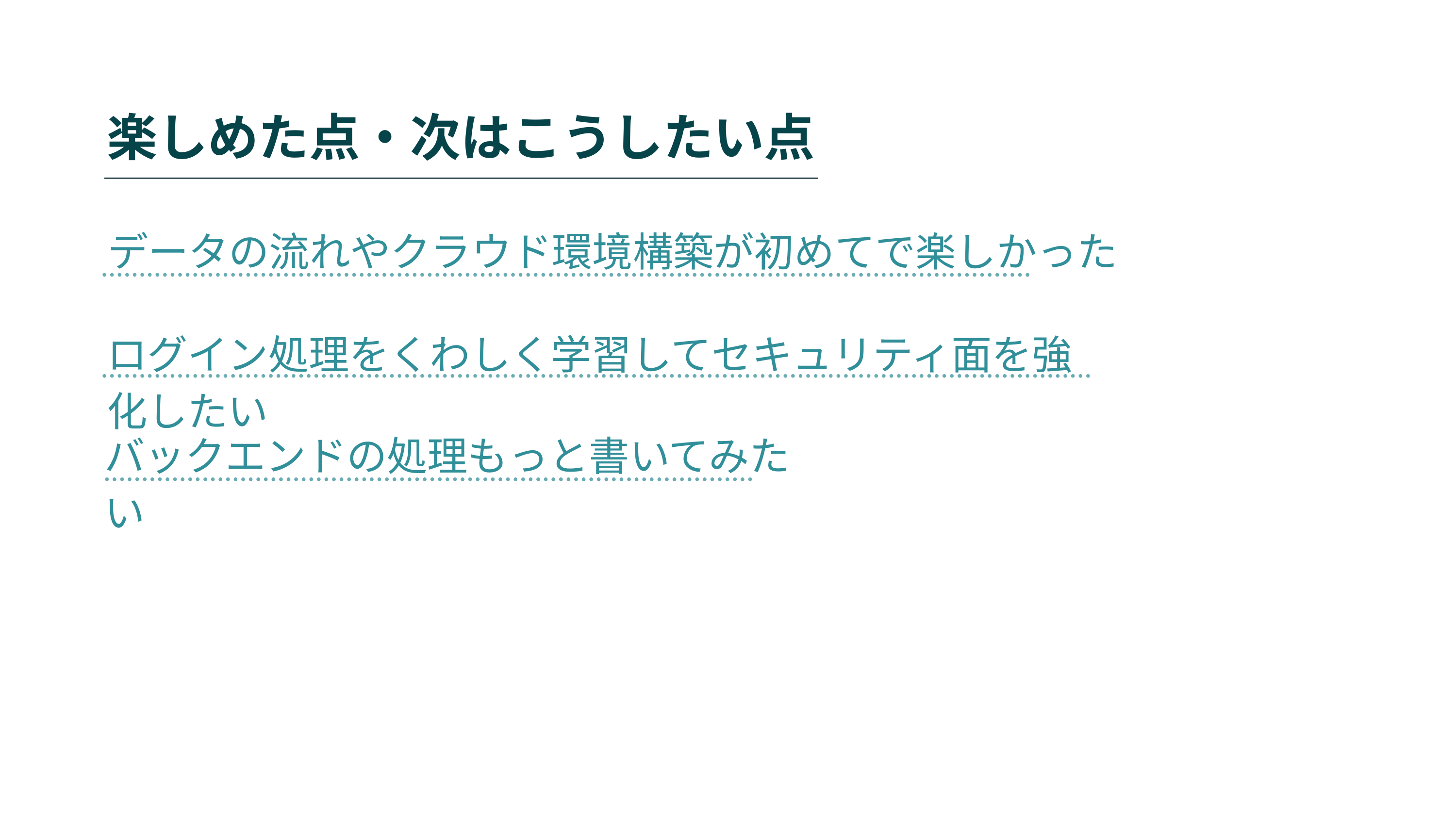

楽しめた点・次はこうしたい点

データの流れやクラウド環境構築が初めてで楽しかった

ログイン処理をくわしく学習してセキュリティ面を強化したい

バックエンドの処理もっと書いてみたい